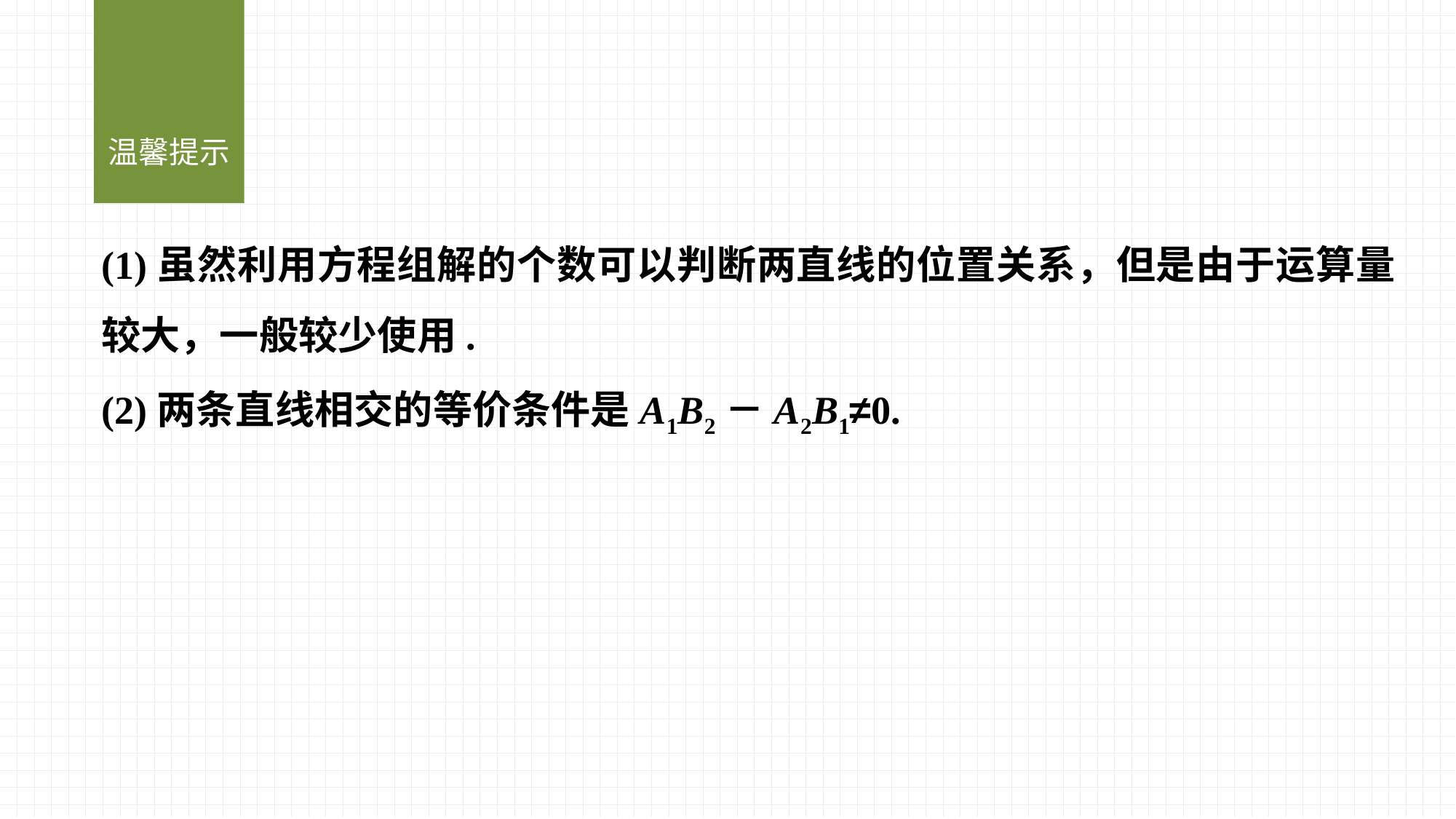

温馨提示
(1)虽然利用方程组解的个数可以判断两直线的位置关系，但是由于运算量较大，一般较少使用.
(2)两条直线相交的等价条件是A1B2－A2B1≠0.